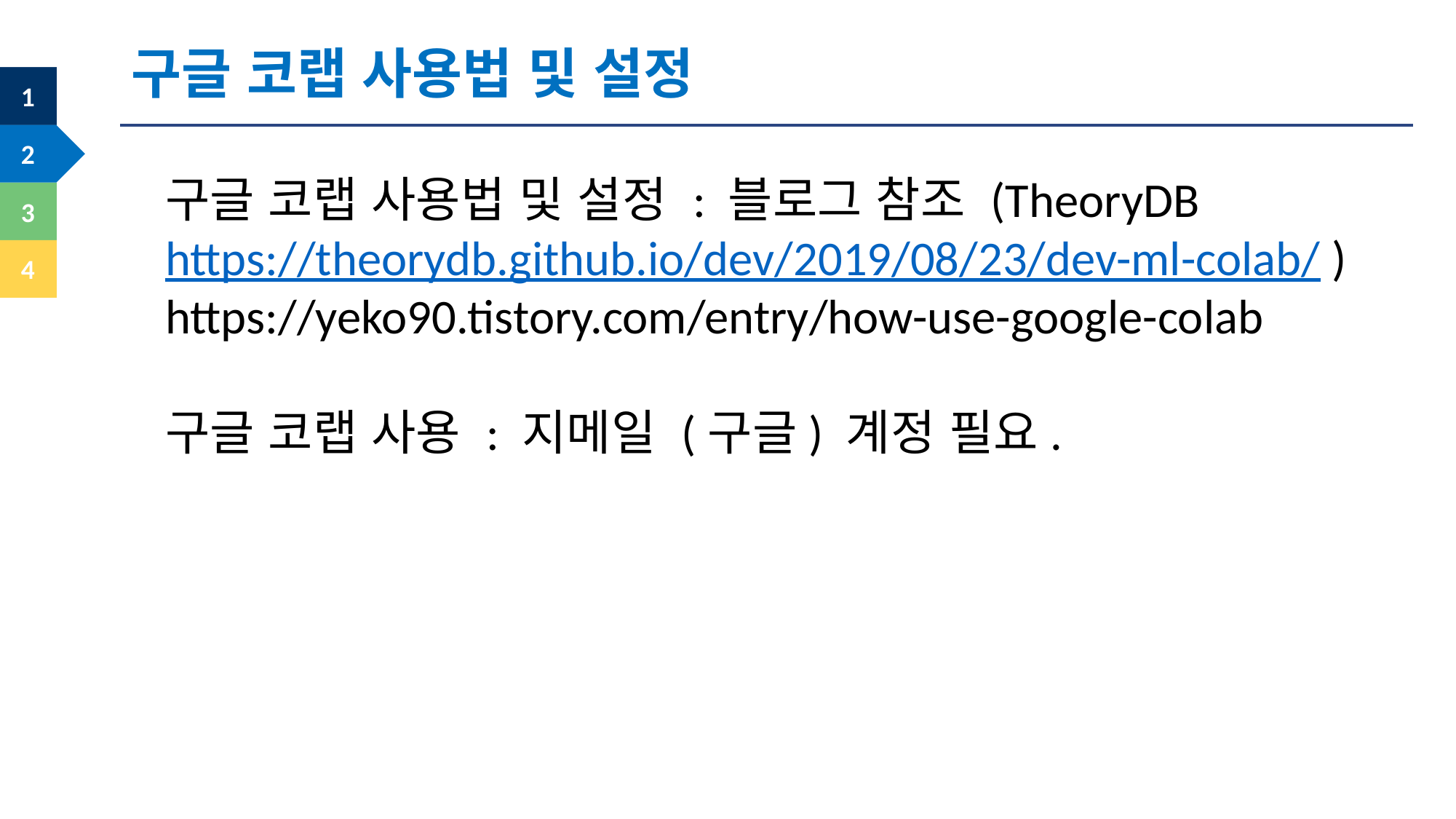

구글 코랩 사용법 및 설정
구글 코랩 사용법 및 설정 : 블로그 참조 (TheoryDB https://theorydb.github.io/dev/2019/08/23/dev-ml-colab/ )
https://yeko90.tistory.com/entry/how-use-google-colab

구글 코랩 사용 : 지메일 (구글) 계정 필요.